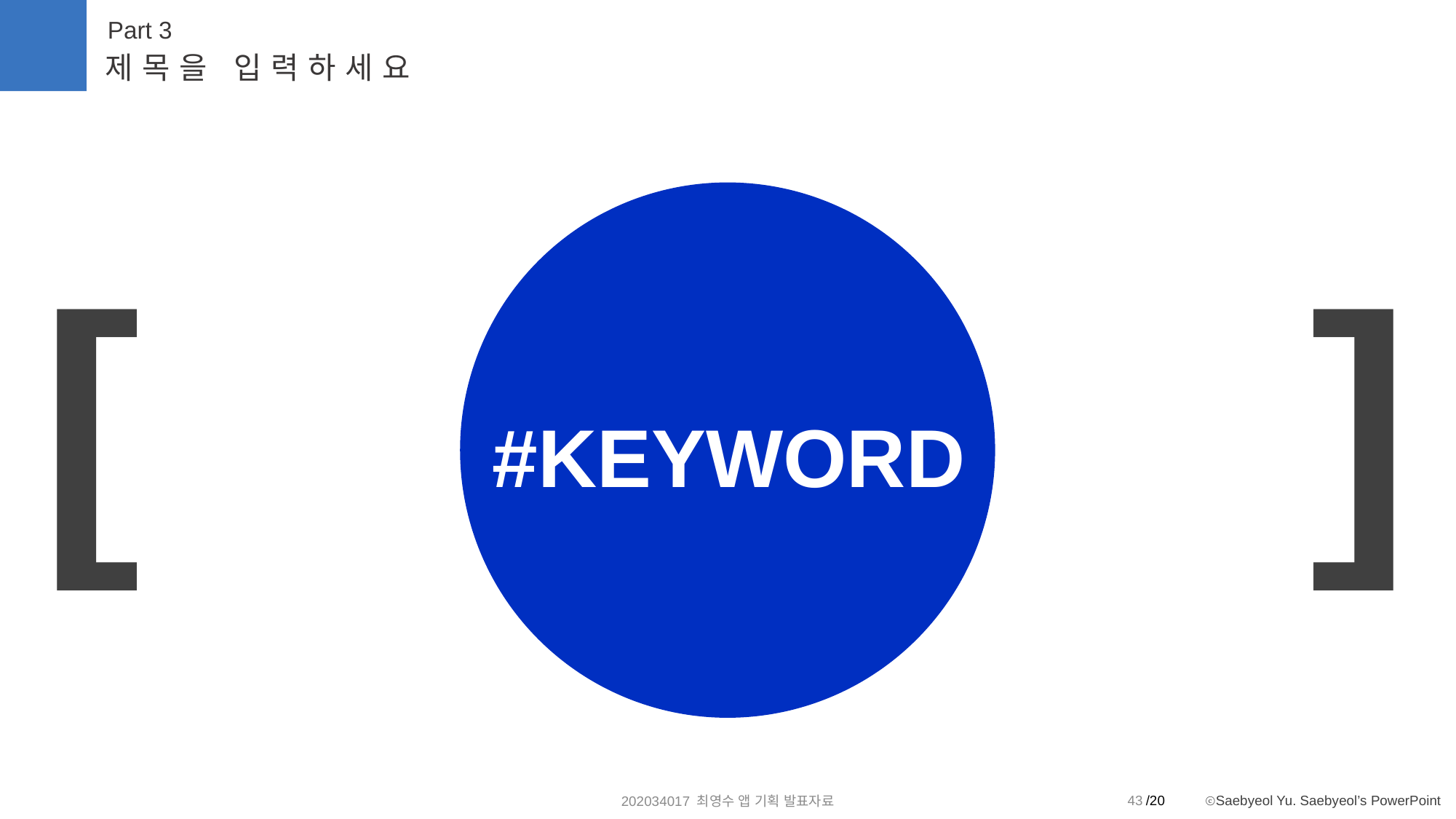

Part 3
제목을 입력하세요

[              ]
#KEYWORD
43
202034017 최영수 앱 기획 발표자료